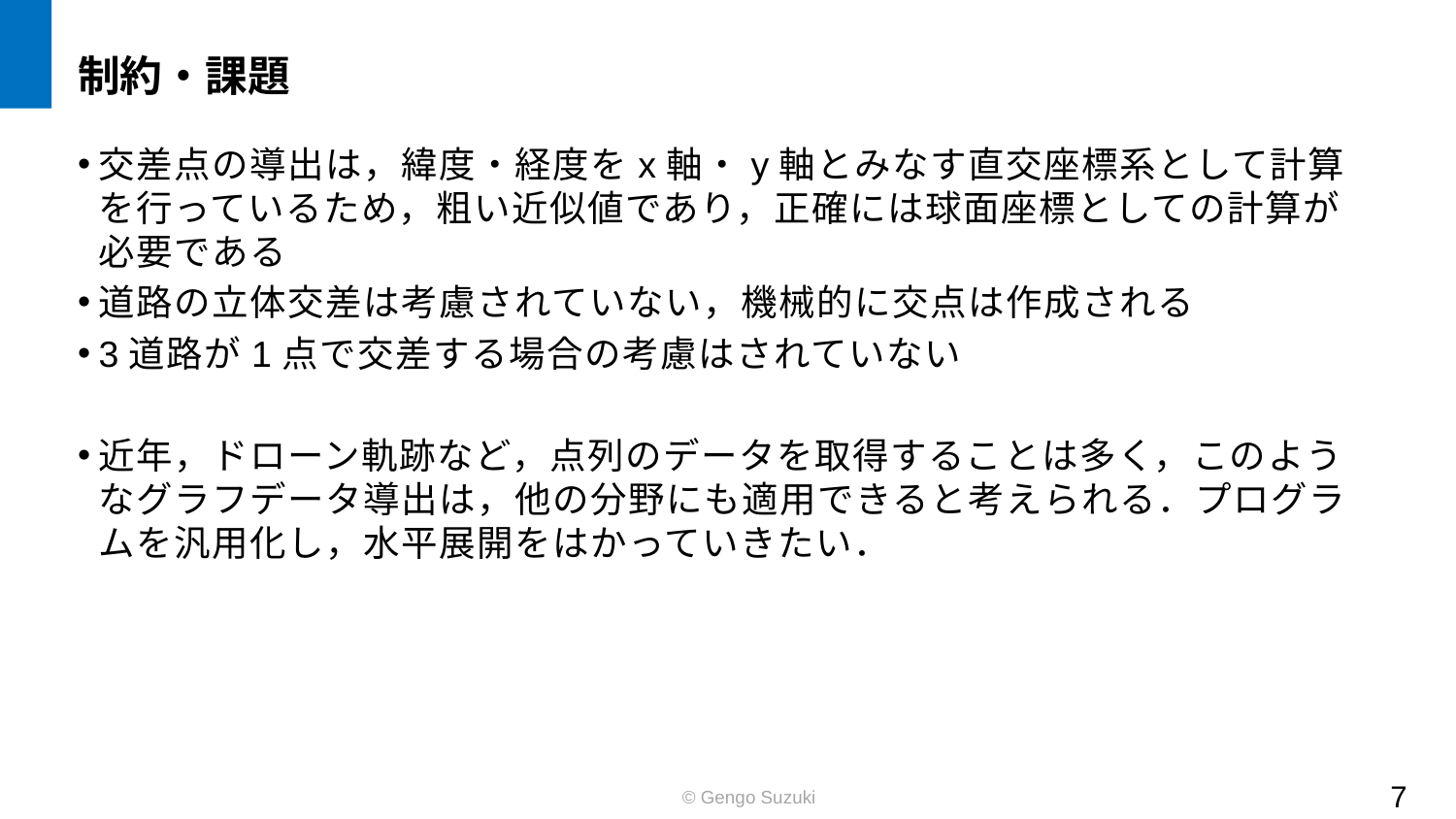

# 制約・課題
交差点の導出は，緯度・経度をx軸・y軸とみなす直交座標系として計算を行っているため，粗い近似値であり，正確には球面座標としての計算が必要である
道路の立体交差は考慮されていない，機械的に交点は作成される
3道路が1点で交差する場合の考慮はされていない

近年，ドローン軌跡など，点列のデータを取得することは多く，このようなグラフデータ導出は，他の分野にも適用できると考えられる．プログラムを汎用化し，水平展開をはかっていきたい．